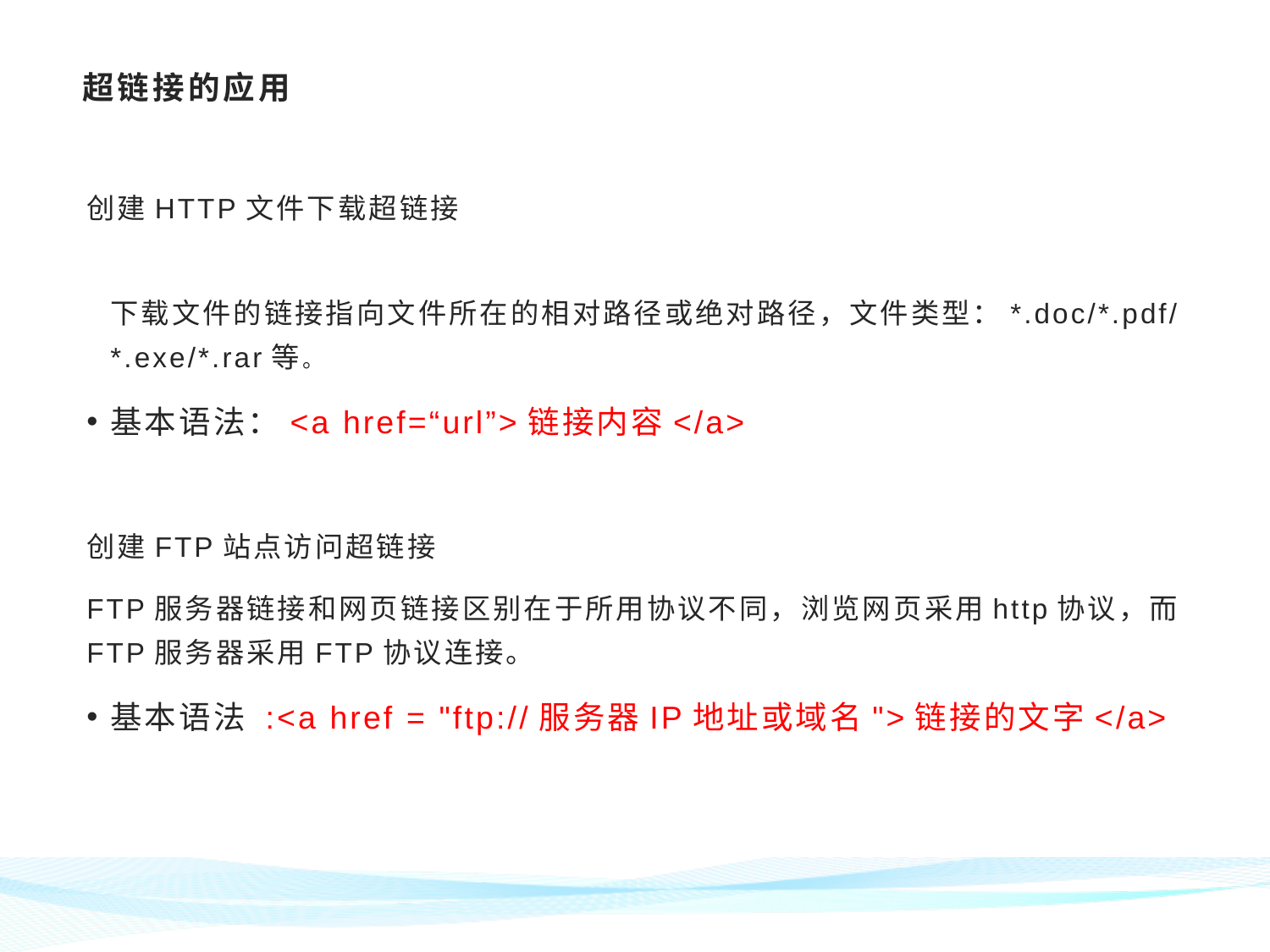

# 超链接的应用
创建HTTP文件下载超链接
  下载文件的链接指向文件所在的相对路径或绝对路径，文件类型：*.doc/*.pdf/*.exe/*.rar等。
基本语法：<a href=“url”>链接内容</a>

创建FTP站点访问超链接
FTP服务器链接和网页链接区别在于所用协议不同，浏览网页采用http协议，而FTP服务器采用FTP协议连接。
基本语法 :<a href = "ftp://服务器IP地址或域名">链接的文字</a>